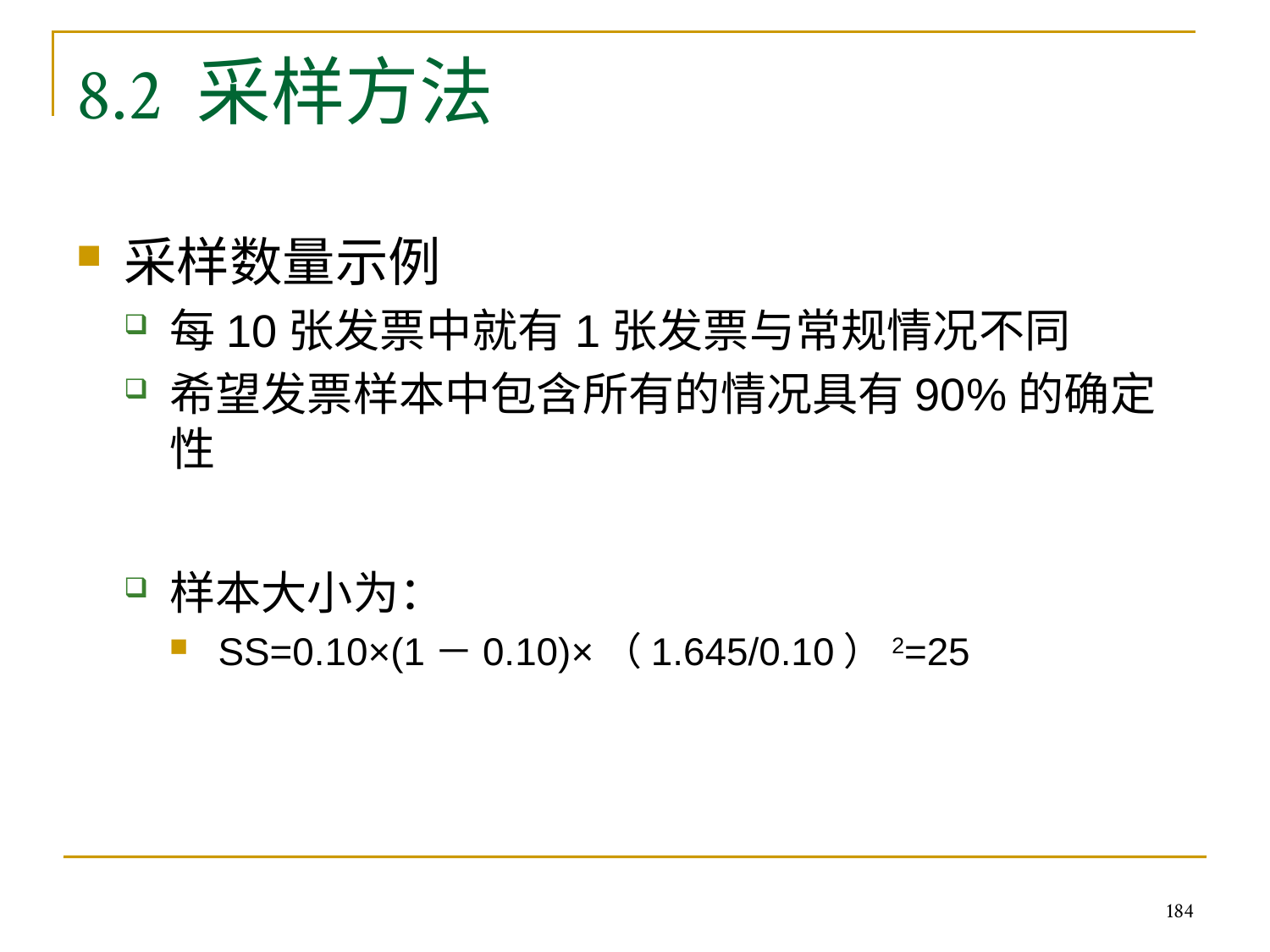

# 8.2 采样方法
采样数量示例
每10张发票中就有1张发票与常规情况不同
希望发票样本中包含所有的情况具有90%的确定性

样本大小为：
SS=0.10×(1－0.10)×（1.645/0.10）2=25
184